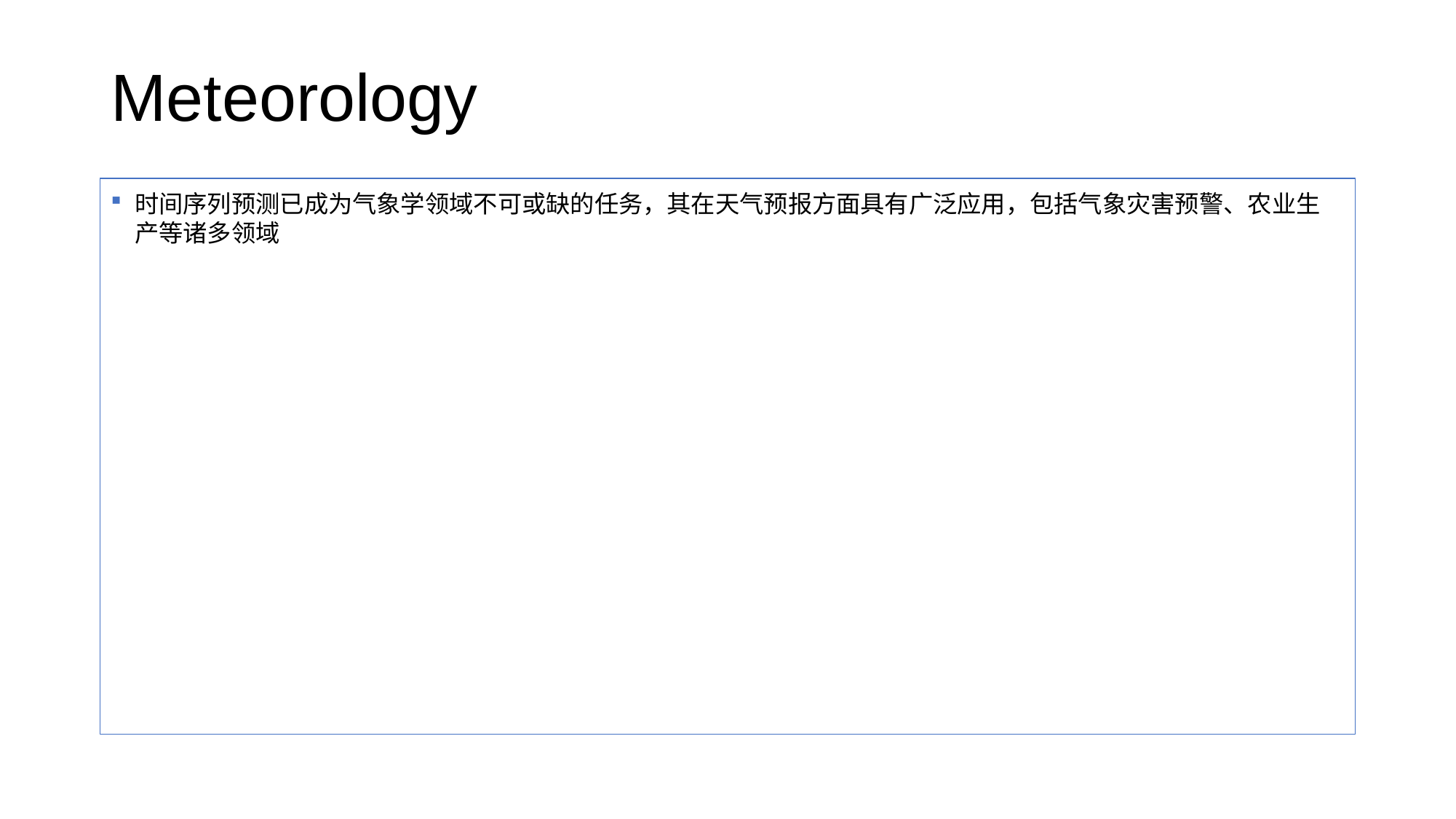

# Meteorology
时间序列预测已成为气象学领域不可或缺的任务，其在天气预报方面具有广泛应用，包括气象灾害预警、农业生产等诸多领域